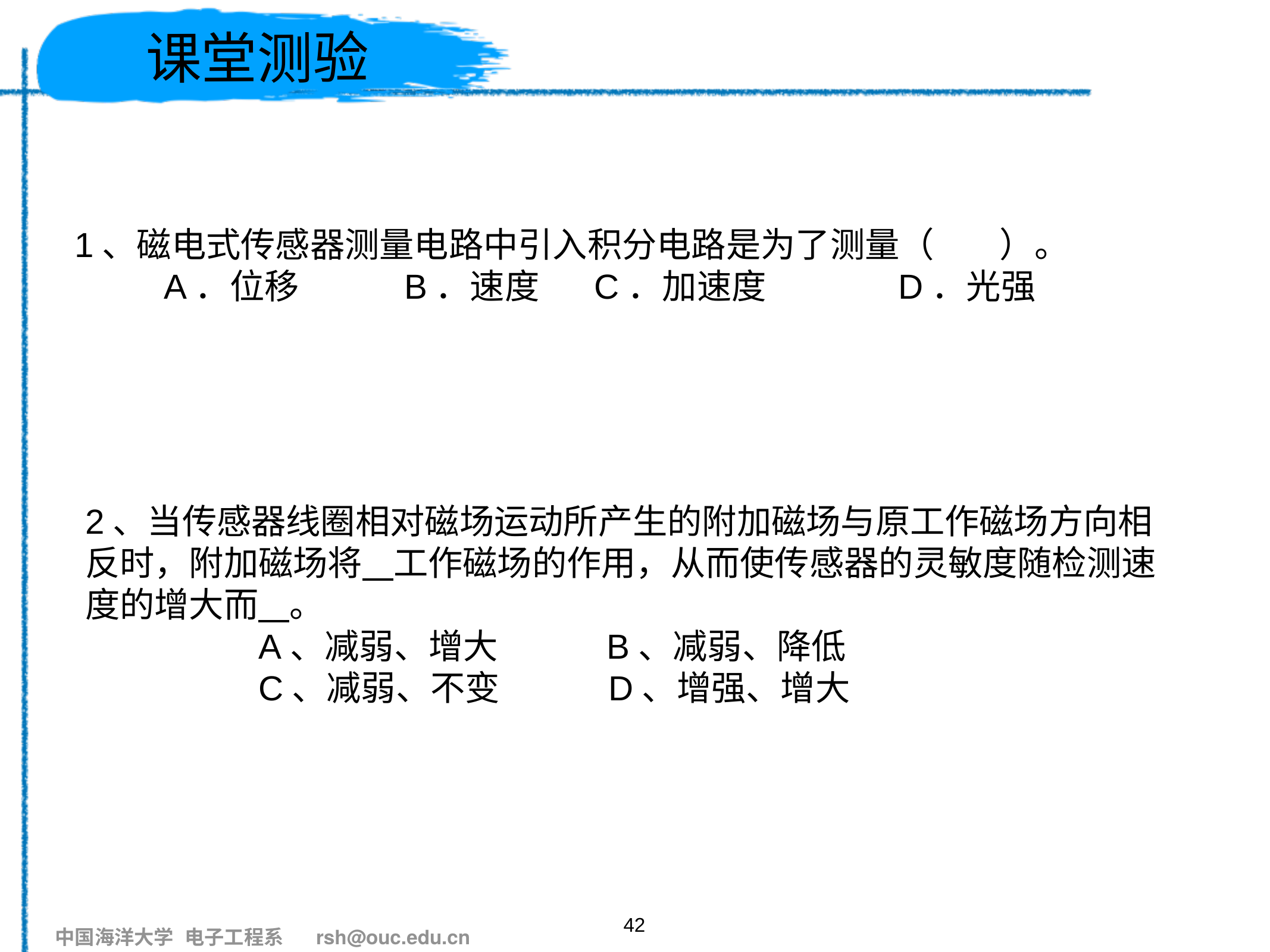

# 课堂测验
1、磁电式传感器测量电路中引入积分电路是为了测量（       ）。
A．位移          B．速度      C．加速度             D．光强
2、当传感器线圈相对磁场运动所产生的附加磁场与原工作磁场方向相反时，附加磁场将    工作磁场的作用，从而使传感器的灵敏度随检测速度的增大而    。
 A、减弱、增大             B、减弱、降低
 C、减弱、不变             D、增强、增大
42